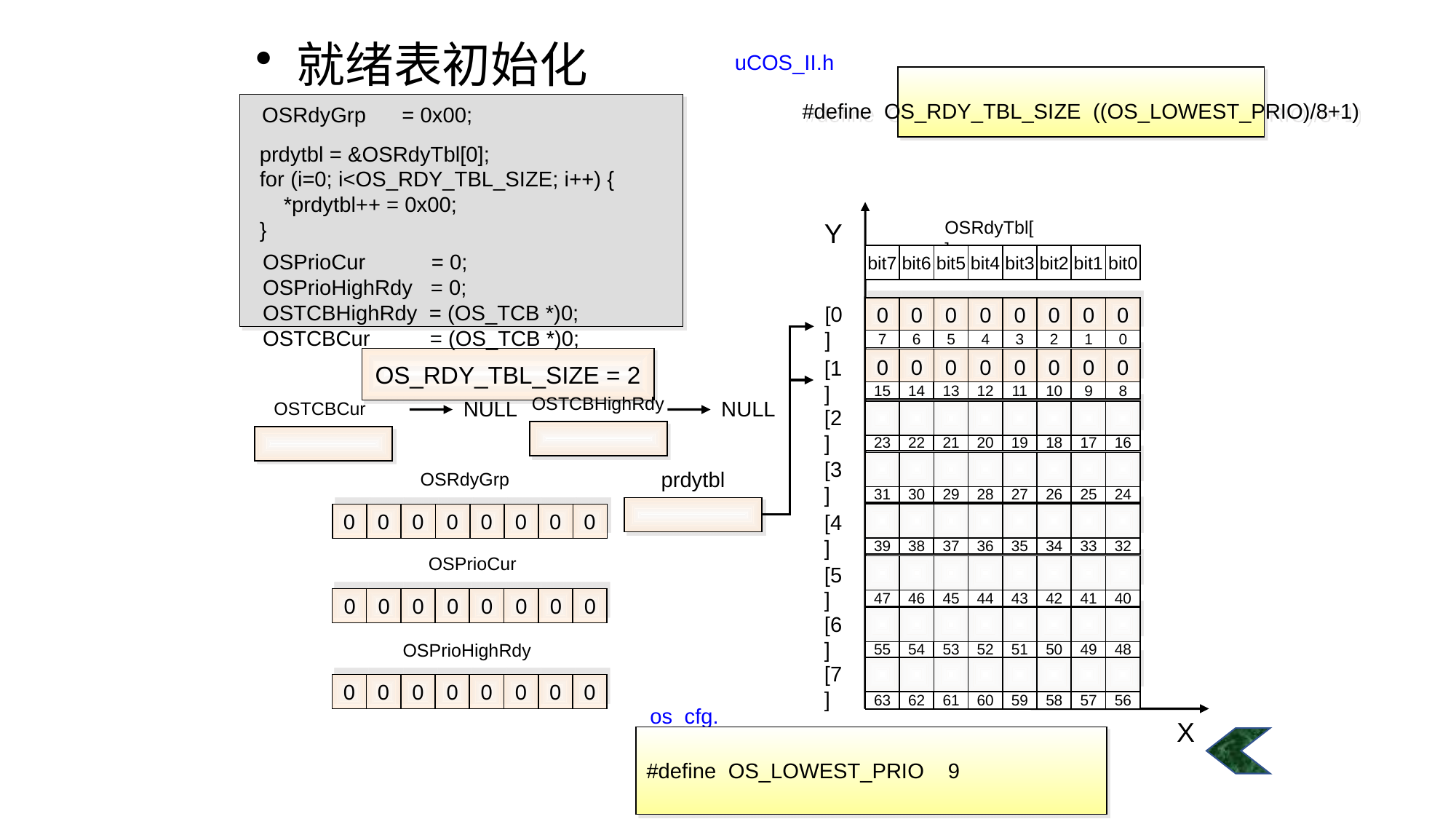

就绪表初始化
uCOS_II.h

#define  OS_RDY_TBL_SIZE  ((OS_LOWEST_PRIO)/8+1)

 OSRdyGrp      = 0x00;
prdytbl = &OSRdyTbl[0];
for (i=0; i<OS_RDY_TBL_SIZE; i++) {
    *prdytbl++ = 0x00;
}

Y
OSRdyTbl[ ]
bit7
bit6
bit5
bit4
bit3
bit2
bit1
bit0
[0]

7
6
5
4
3
2
1
0
[1]

15
14
13
12
11
10
9
8
[2]

23
22
21
20
19
18
17
16
[3]

31
30
29
28
27
26
25
24
[4]

39
38
37
36
35
34
33
32
[5]

47
46
45
44
43
42
41
40
[6]

55
54
53
52
51
50
49
48
[7]

63
62
61
60
59
58
57
56

X
    OSPrioCur           = 0;
    OSPrioHighRdy   = 0;
    OSTCBHighRdy  = (OS_TCB *)0;
    OSTCBCur          = (OS_TCB *)0;
0
0
0
0
0
0
0
0
OS_RDY_TBL_SIZE = 2
0
0
0
0
0
0
0
0
OSTCBHighRdy

NULL

NULL

OSTCBCur

prdytbl

OSRdyGrp

0
0
0
0
0
0
0
0
OSPrioCur

0
0
0
0
0
0
0
0
0
0
0
0
0
0
0
0
OSPrioHighRdy

0
0
0
0
0
0
0
0
os_cfg.h

#define  OS_LOWEST_PRIO    9